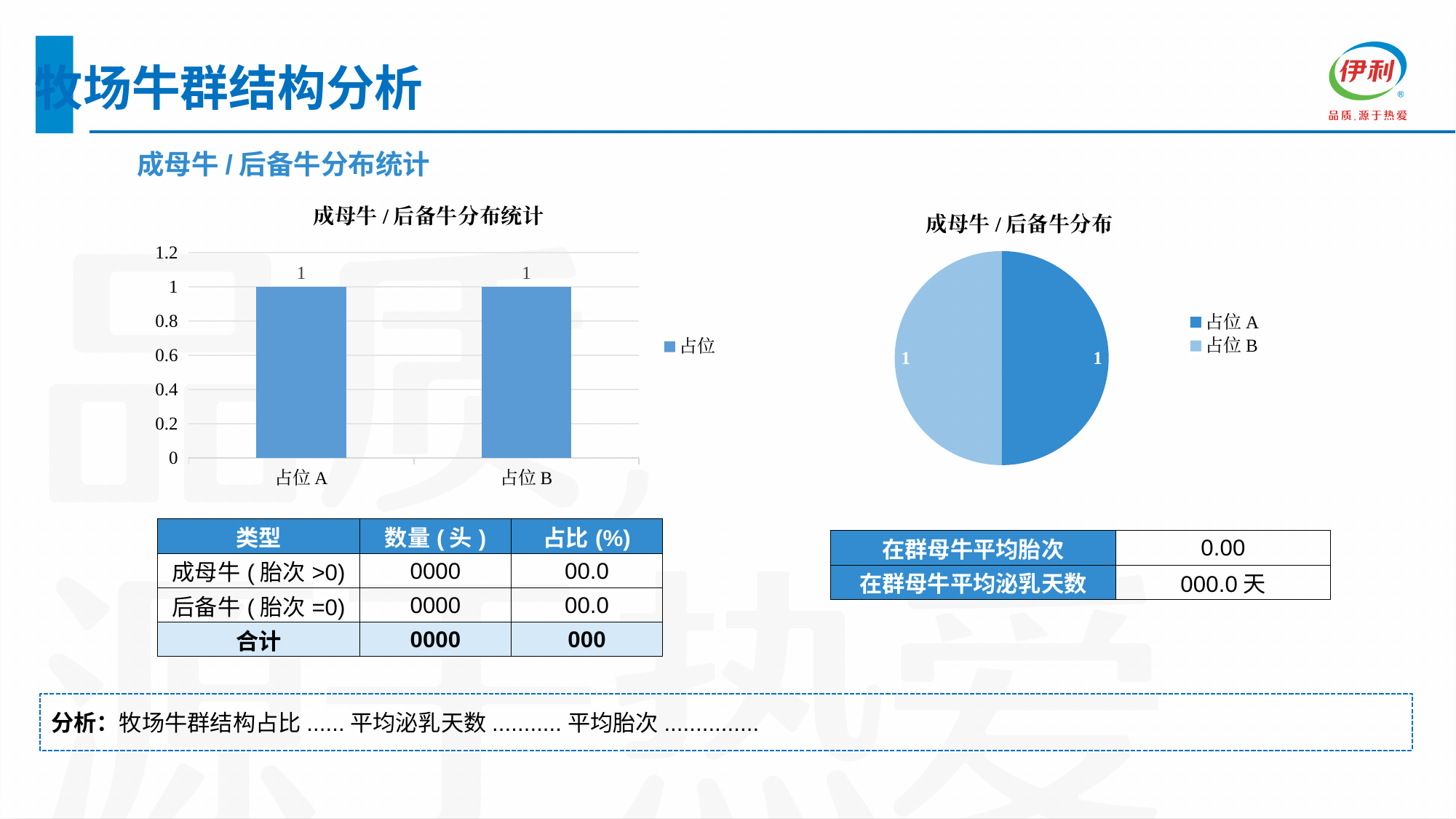

牧场牛群结构分析
成母牛/后备牛分布统计

### Chart: 成母牛/后备牛分布统计

| Category | 占位 |
|---|---|
| 占位A | 1.0 |
| 占位B | 1.0 |

### Chart: 成母牛/后备牛分布

| Category | 占位 |
|---|---|
| 占位A | 1.0 |
| 占位B | 1.0 |
| 类型 | 数量(头) | 占比(%) |
| --- | --- | --- |
| 成母牛(胎次>0) | 0000 | 00.0 |
| 后备牛(胎次=0) | 0000 | 00.0 |
| 合计 | 0000 | 000 |
| 在群母牛平均胎次 | 0.00 |
| --- | --- |
| 在群母牛平均泌乳天数 | 000.0天 |
分析：牧场牛群结构占比......平均泌乳天数...........平均胎次...............